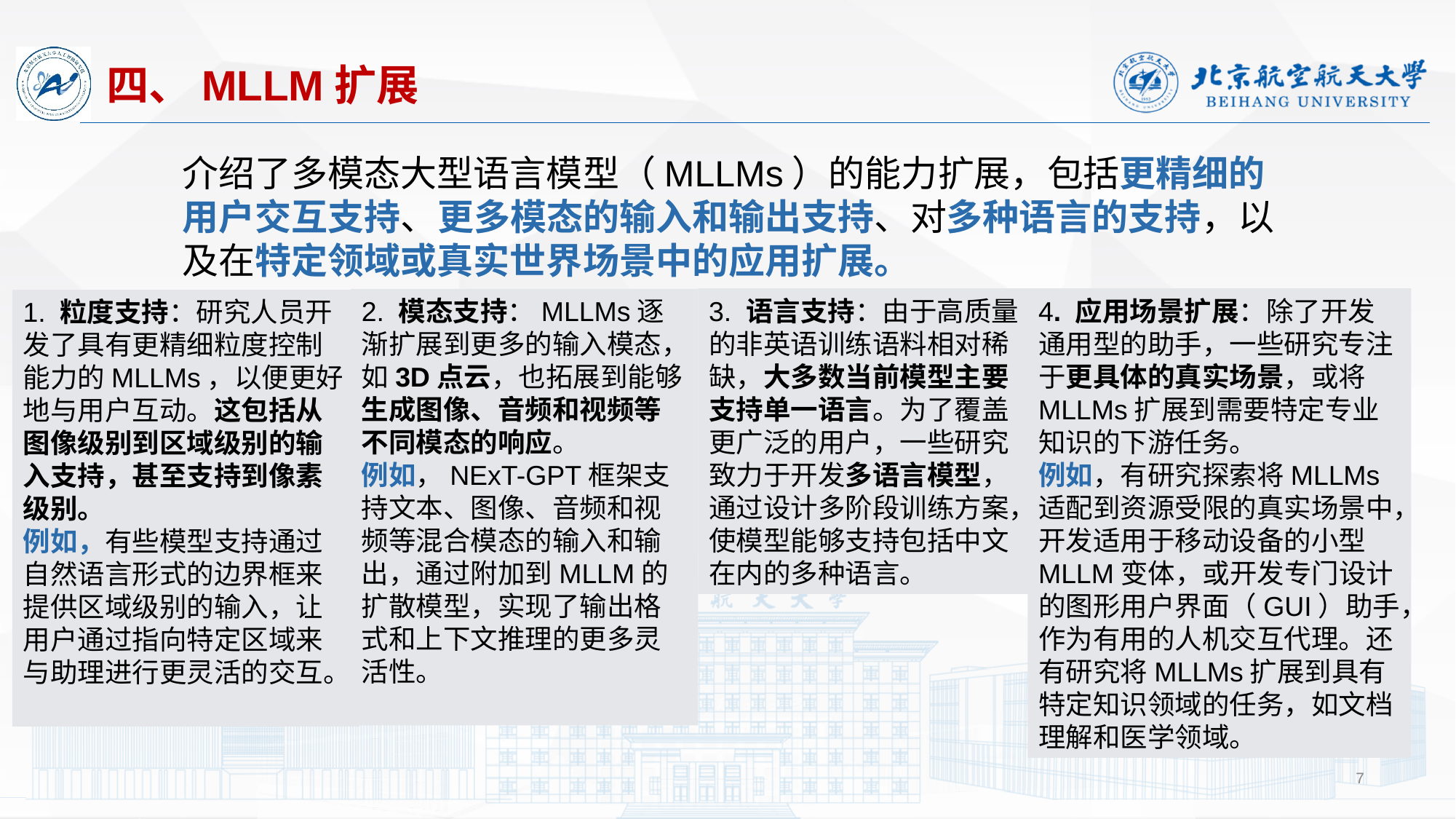

四、MLLM扩展
介绍了多模态大型语言模型（MLLMs）的能力扩展，包括更精细的用户交互支持、更多模态的输入和输出支持、对多种语言的支持，以及在特定领域或真实世界场景中的应用扩展。
3. 语言支持：由于高质量的非英语训练语料相对稀缺，大多数当前模型主要支持单一语言。为了覆盖更广泛的用户，一些研究致力于开发多语言模型，通过设计多阶段训练方案，使模型能够支持包括中文在内的多种语言。
4. 应用场景扩展：除了开发通用型的助手，一些研究专注于更具体的真实场景，或将MLLMs扩展到需要特定专业知识的下游任务。
例如，有研究探索将MLLMs适配到资源受限的真实场景中，开发适用于移动设备的小型MLLM变体，或开发专门设计的图形用户界面（GUI）助手，作为有用的人机交互代理。还有研究将MLLMs扩展到具有特定知识领域的任务，如文档理解和医学领域。
2. 模态支持：MLLMs逐渐扩展到更多的输入模态，如3D点云，也拓展到能够生成图像、音频和视频等不同模态的响应。
例如，NExT-GPT框架支持文本、图像、音频和视频等混合模态的输入和输出，通过附加到MLLM的扩散模型，实现了输出格式和上下文推理的更多灵活性。

1. 粒度支持：研究人员开发了具有更精细粒度控制能力的MLLMs，以便更好地与用户互动。这包括从图像级别到区域级别的输入支持，甚至支持到像素级别。
例如，有些模型支持通过自然语言形式的边界框来提供区域级别的输入，让用户通过指向特定区域来与助理进行更灵活的交互。

7